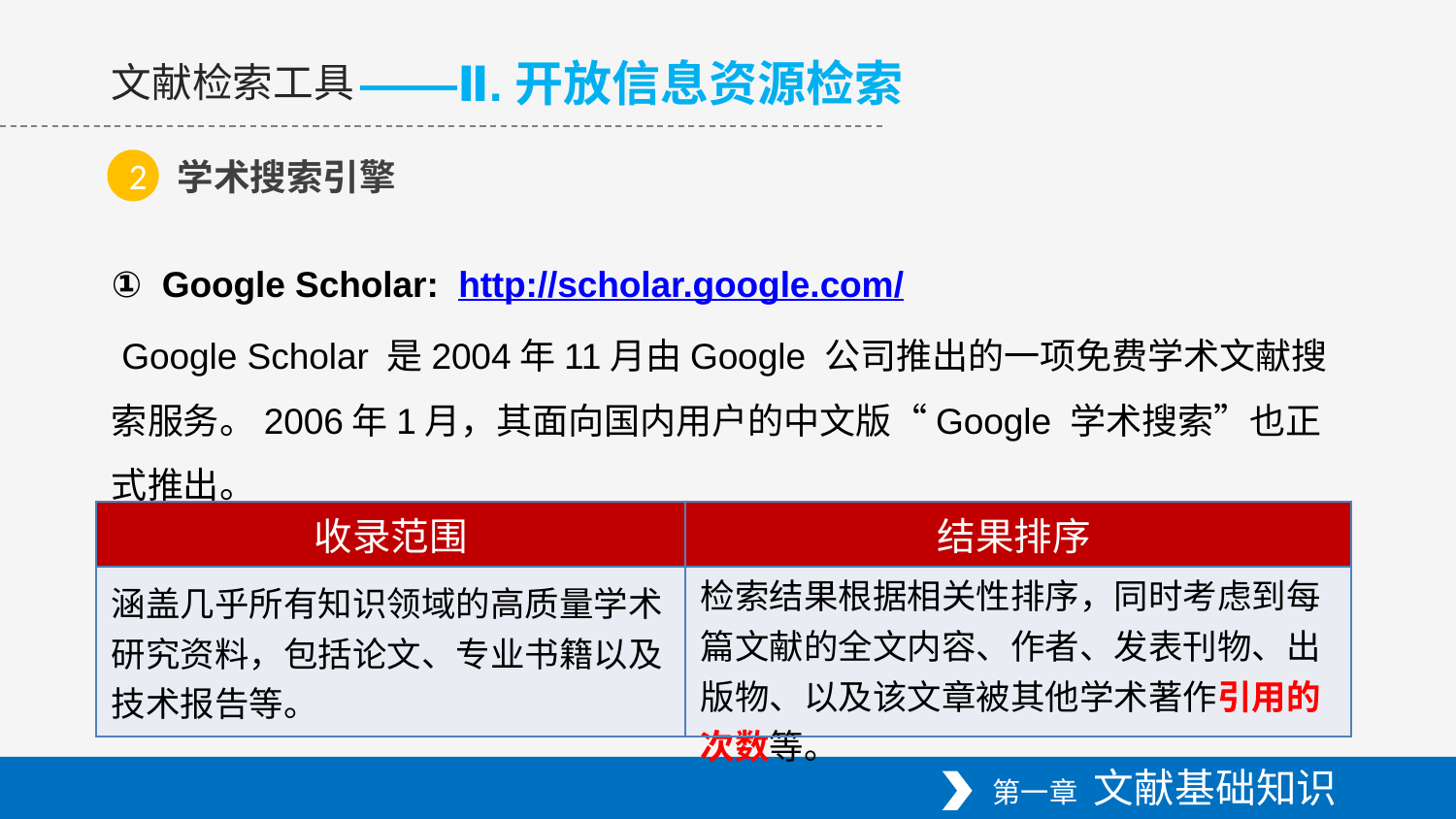

——Ⅱ.开放信息资源检索
文献检索工具
学术搜索引擎
2
①  Google Scholar:  http://scholar.google.com/
 Google Scholar 是2004年11月由Google 公司推出的一项免费学术文献搜索服务。2006年1月，其面向国内用户的中文版“Google 学术搜索”也正式推出。

| 收录范围 | 结果排序 |
| --- | --- |
| 涵盖几乎所有知识领域的高质量学术研究资料，包括论文、专业书籍以及技术报告等。 | 检索结果根据相关性排序，同时考虑到每篇文献的全文内容、作者、发表刊物、出版物、以及该文章被其他学术著作引用的次数等。 |